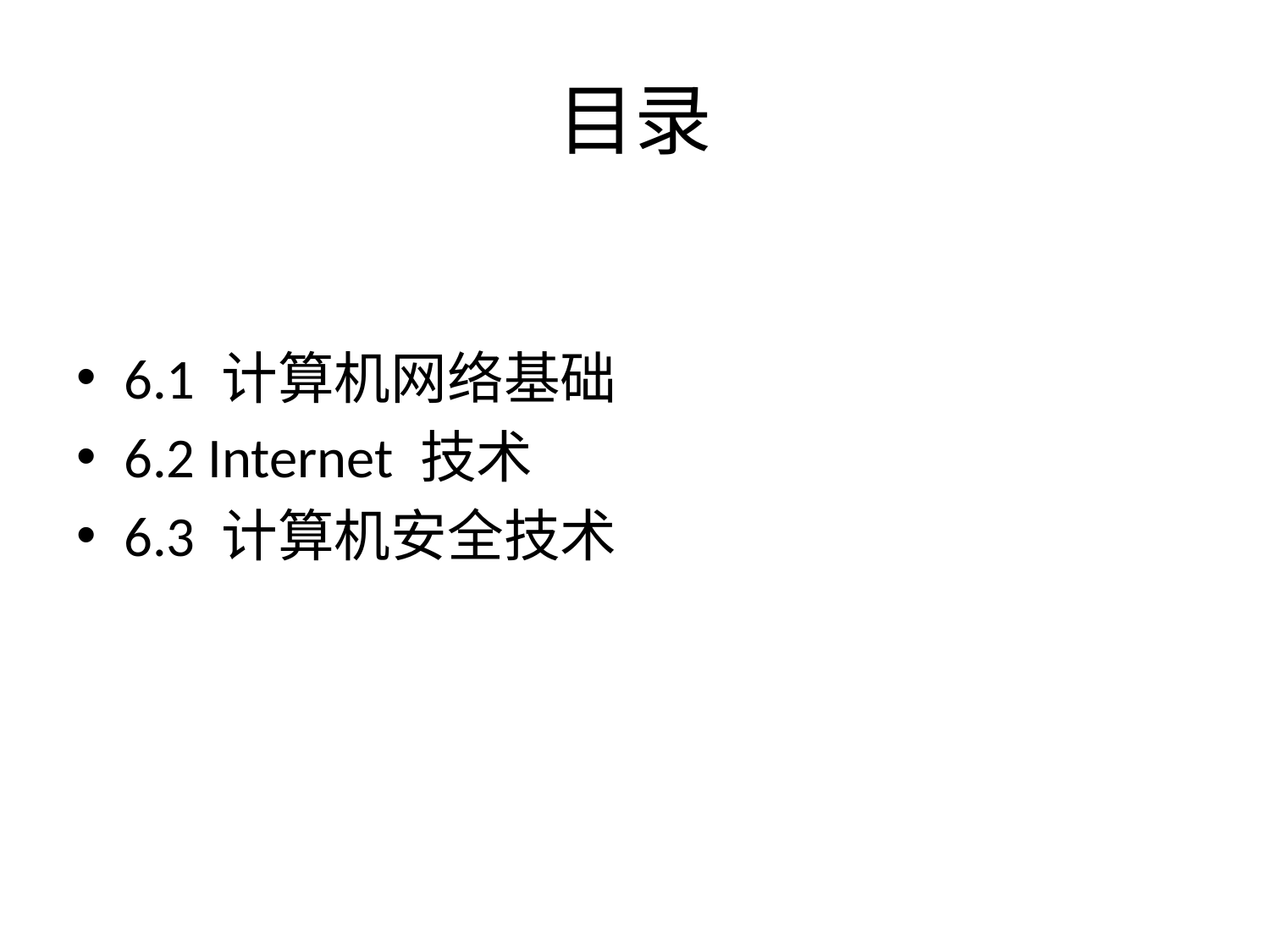

# 目录
6.1 计算机网络基础
6.2 Internet 技术
6.3 计算机安全技术